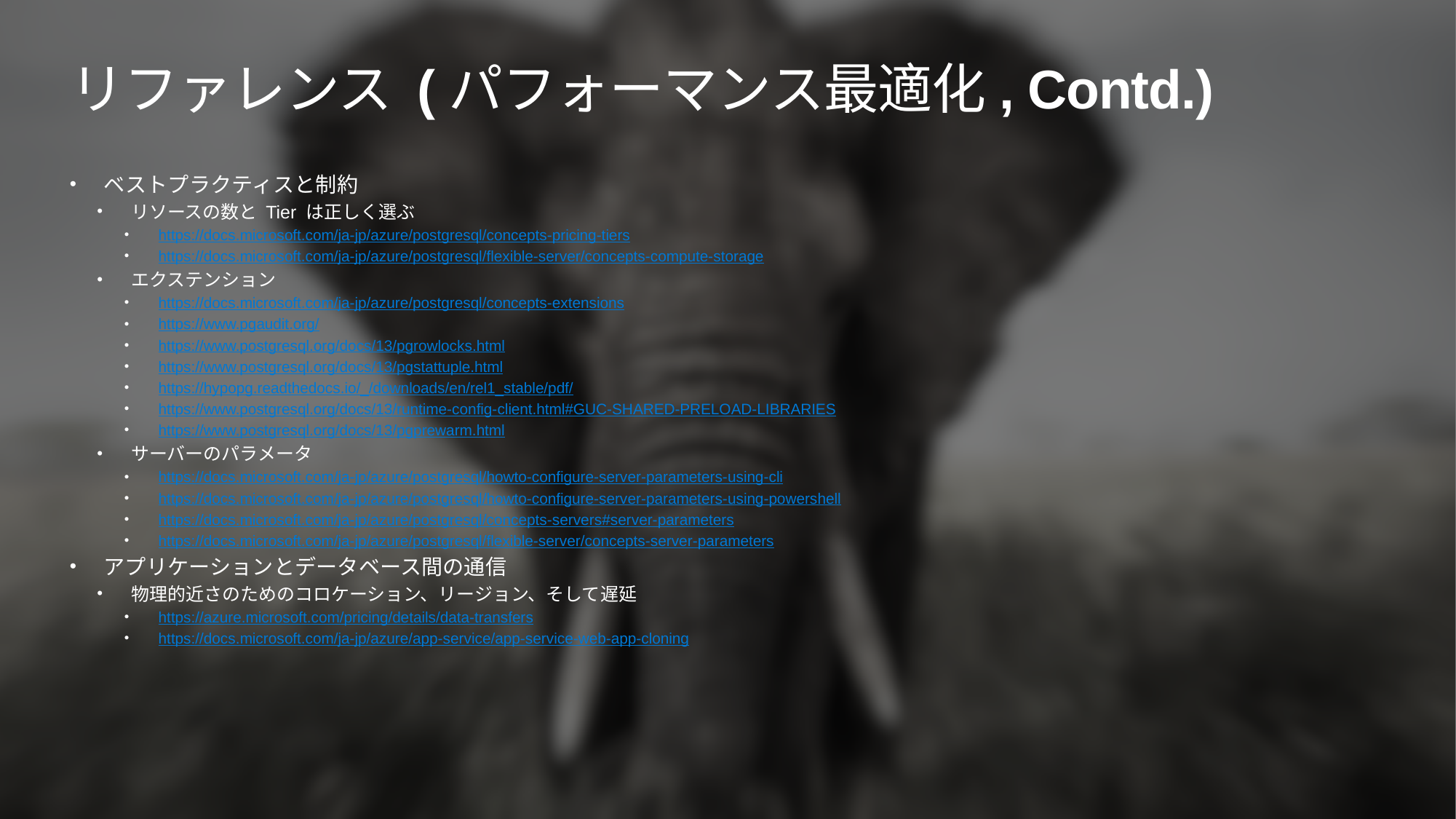

# リファレンス (パフォーマンス最適化, Contd.)
ベストプラクティスと制約
リソースの数と Tier は正しく選ぶ
https://docs.microsoft.com/ja-jp/azure/postgresql/concepts-pricing-tiers
https://docs.microsoft.com/ja-jp/azure/postgresql/flexible-server/concepts-compute-storage
エクステンション
https://docs.microsoft.com/ja-jp/azure/postgresql/concepts-extensions
https://www.pgaudit.org/
https://www.postgresql.org/docs/13/pgrowlocks.html
https://www.postgresql.org/docs/13/pgstattuple.html
https://hypopg.readthedocs.io/_/downloads/en/rel1_stable/pdf/
https://www.postgresql.org/docs/13/runtime-config-client.html#GUC-SHARED-PRELOAD-LIBRARIES
https://www.postgresql.org/docs/13/pgprewarm.html
サーバーのパラメータ
https://docs.microsoft.com/ja-jp/azure/postgresql/howto-configure-server-parameters-using-cli
https://docs.microsoft.com/ja-jp/azure/postgresql/howto-configure-server-parameters-using-powershell
https://docs.microsoft.com/ja-jp/azure/postgresql/concepts-servers#server-parameters
https://docs.microsoft.com/ja-jp/azure/postgresql/flexible-server/concepts-server-parameters
アプリケーションとデータベース間の通信
物理的近さのためのコロケーション、リージョン、そして遅延
https://azure.microsoft.com/pricing/details/data-transfers
https://docs.microsoft.com/ja-jp/azure/app-service/app-service-web-app-cloning